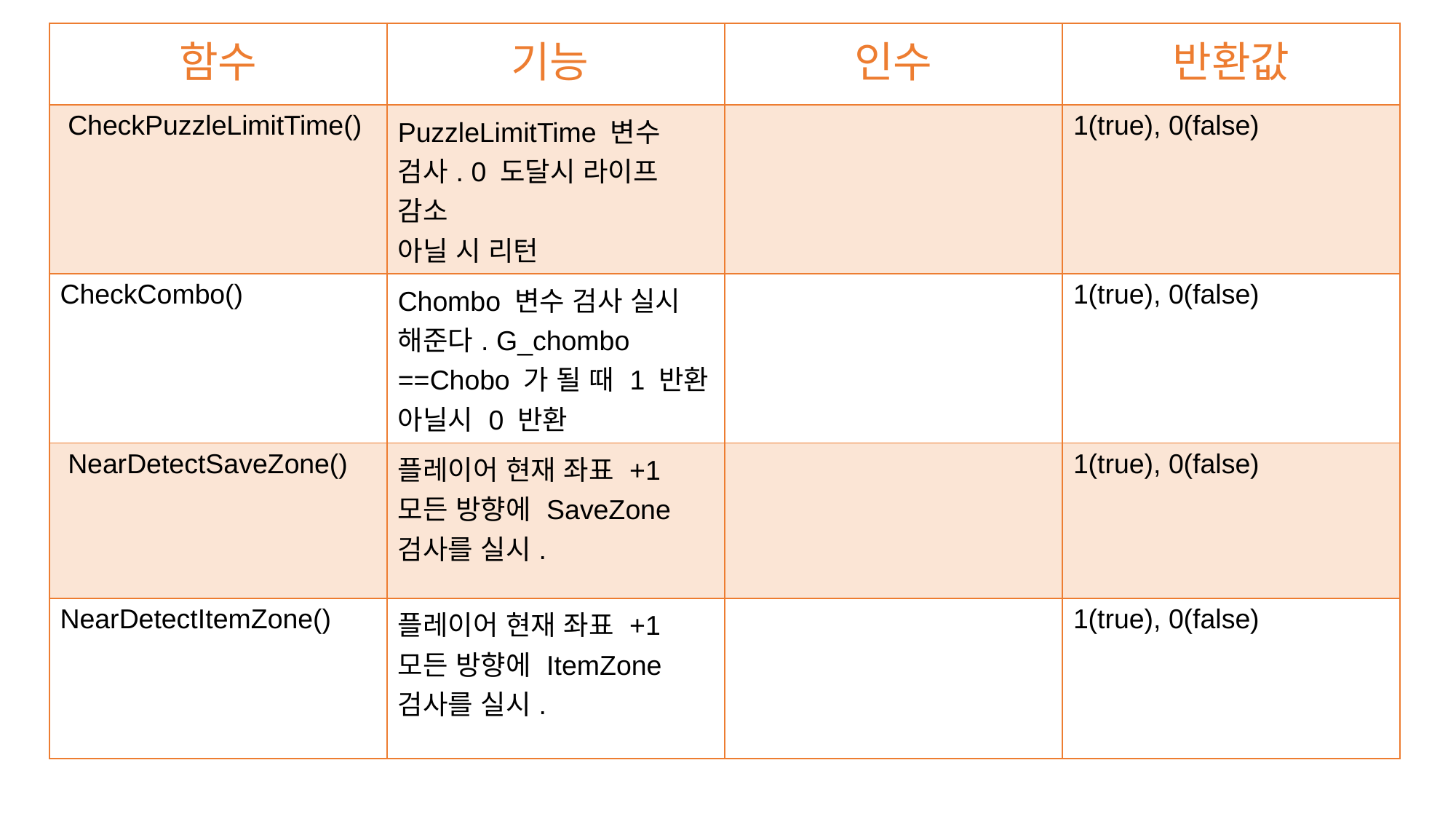

| 함수 | 기능 | 인수 | 반환값 |
| --- | --- | --- | --- |
| CheckPuzzleLimitTime() | PuzzleLimitTime 변수 검사. 0 도달시 라이프 감소 아닐 시 리턴 |  | 1(true), 0(false) |
| CheckCombo() | Chombo 변수 검사 실시 해준다. G\_chombo ==Chobo 가 될 때 1 반환 아닐시 0 반환 |  | 1(true), 0(false) |
| NearDetectSaveZone() | 플레이어 현재 좌표 +1모든 방향에 SaveZone 검사를 실시. |  | 1(true), 0(false) |
| NearDetectItemZone() | 플레이어 현재 좌표 +1모든 방향에 ItemZone 검사를 실시. |  | 1(true), 0(false) |